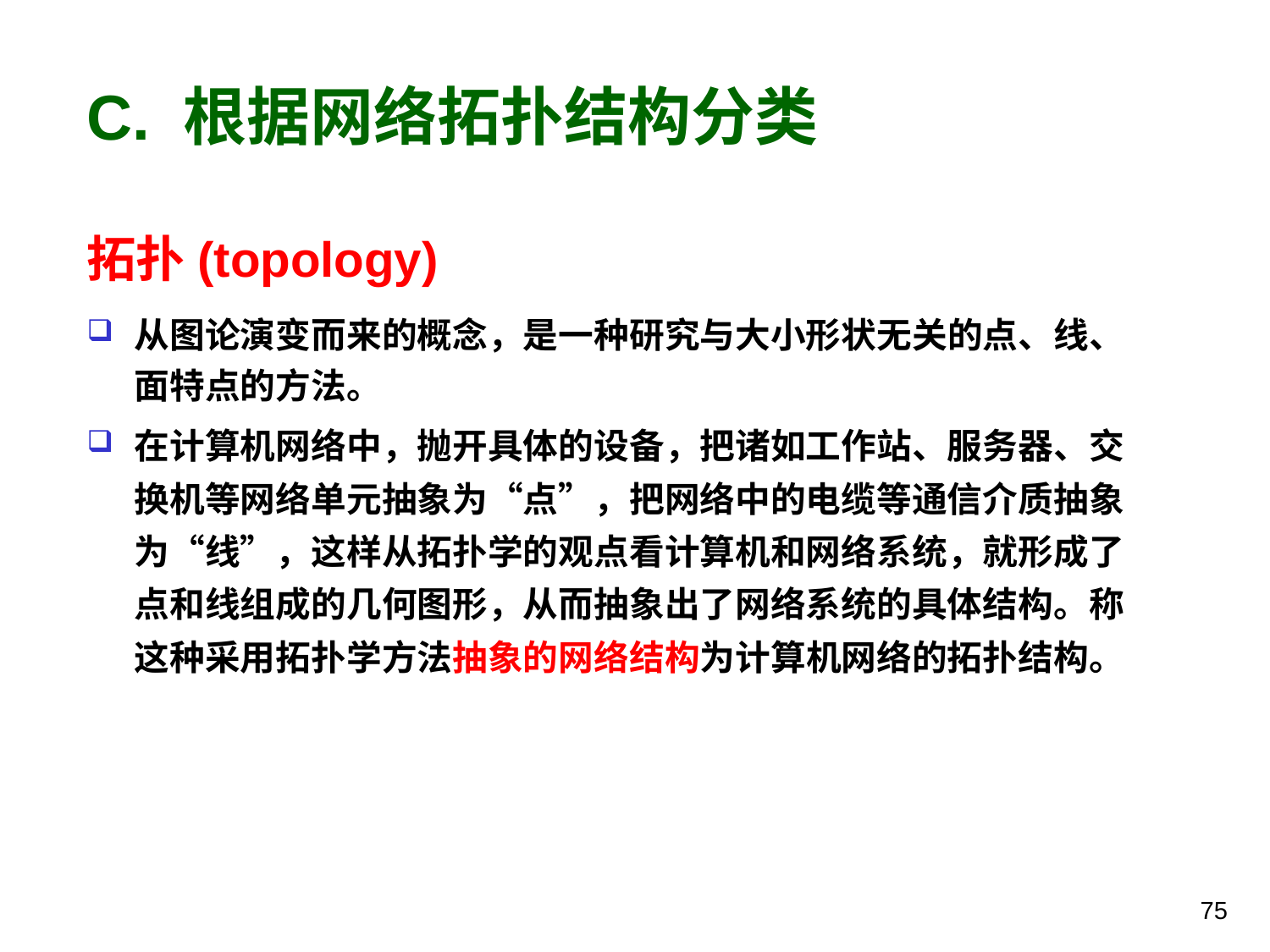

# C. 根据网络拓扑结构分类
拓扑(topology)
从图论演变而来的概念，是一种研究与大小形状无关的点、线、面特点的方法。
在计算机网络中，抛开具体的设备，把诸如工作站、服务器、交换机等网络单元抽象为“点”，把网络中的电缆等通信介质抽象为“线”，这样从拓扑学的观点看计算机和网络系统，就形成了点和线组成的几何图形，从而抽象出了网络系统的具体结构。称这种采用拓扑学方法抽象的网络结构为计算机网络的拓扑结构。
75